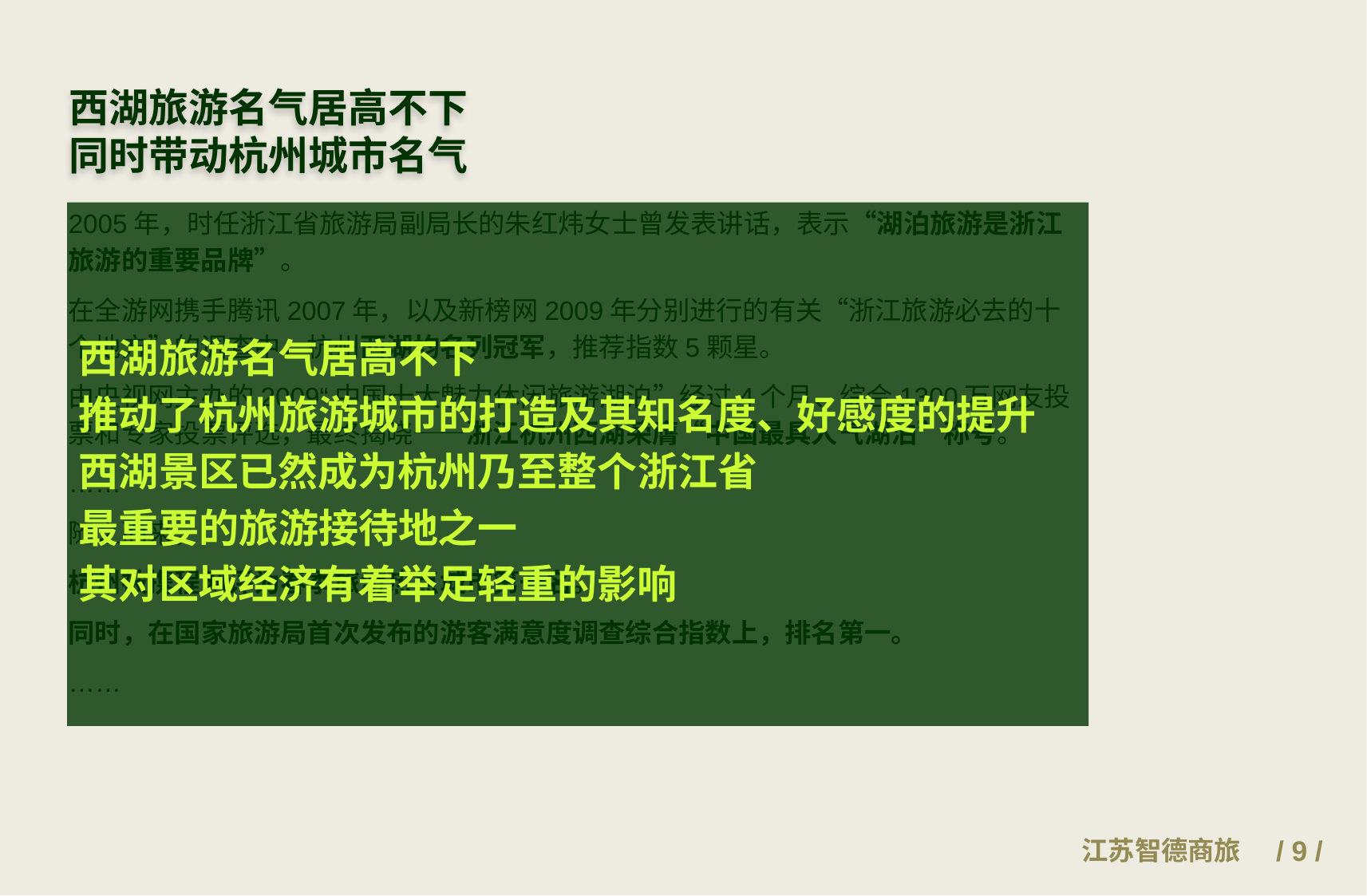

西湖旅游名气居高不下
同时带动杭州城市名气
2005年，时任浙江省旅游局副局长的朱红炜女士曾发表讲话，表示“湖泊旅游是浙江旅游的重要品牌”。
在全游网携手腾讯2007年，以及新榜网2009年分别进行的有关“浙江旅游必去的十个地方”的调查中，杭州西湖均名列冠军，推荐指数5颗星。
由央视网主办的2009“中国十大魅力休闲旅游湖泊”经过4个月、综合1300万网友投票和专家投票评选，最终揭晓——浙江杭州西湖荣膺“中国最具人气湖泊”称号。
……
随之而来，
杭州被携程网评为春季旅游热点城市第一名。
同时，在国家旅游局首次发布的游客满意度调查综合指数上，排名第一。
……

西湖旅游名气居高不下
推动了杭州旅游城市的打造及其知名度、好感度的提升
西湖景区已然成为杭州乃至整个浙江省
最重要的旅游接待地之一
其对区域经济有着举足轻重的影响